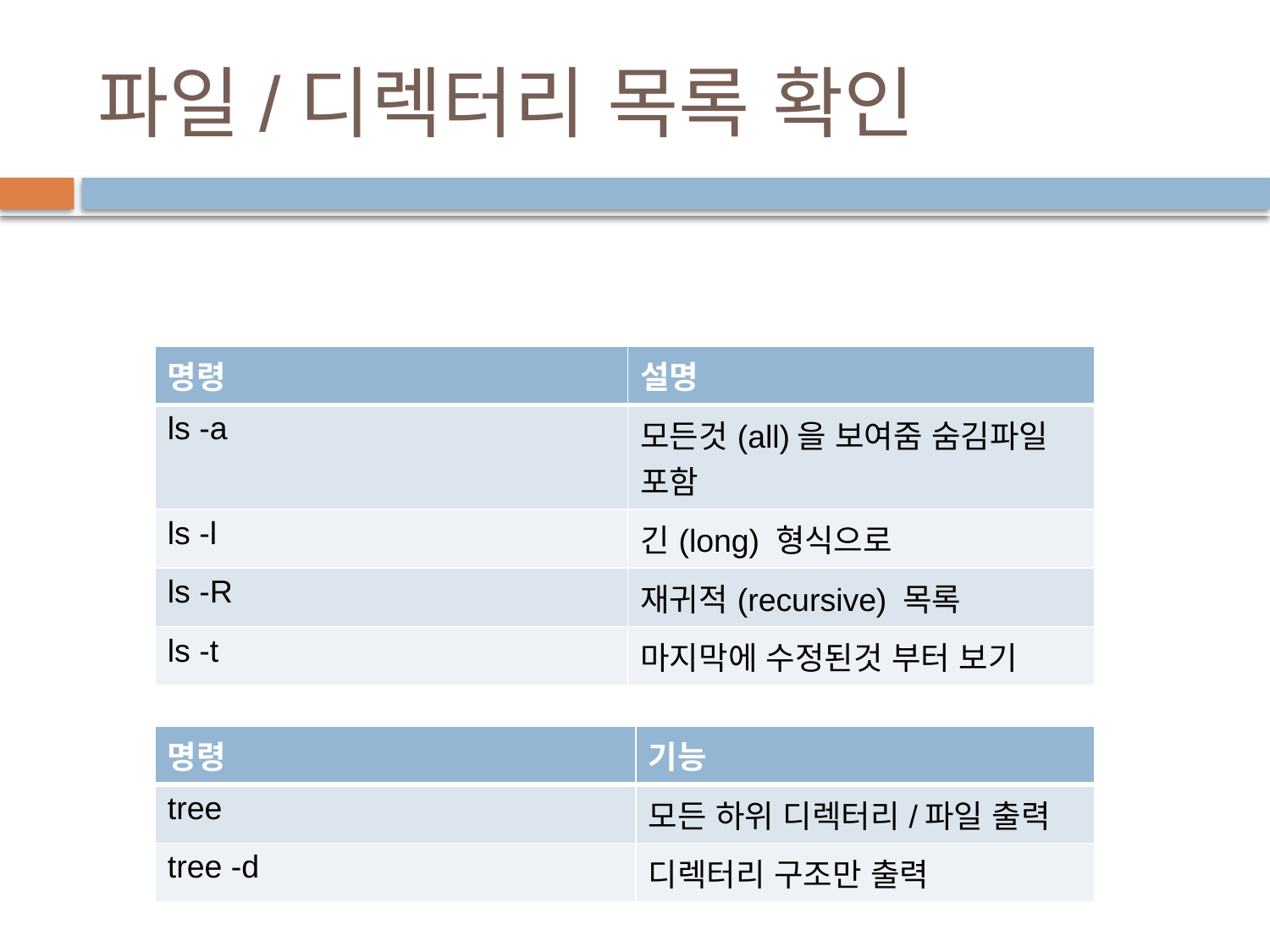

# 파일/디렉터리 목록 확인
| 명령 | 설명 |
| --- | --- |
| ls -a | 모든것(all)을 보여줌 숨김파일 포함 |
| ls -l | 긴(long) 형식으로 |
| ls -R | 재귀적(recursive) 목록 |
| ls -t | 마지막에 수정된것 부터 보기 |
| 명령 | 기능 |
| --- | --- |
| tree | 모든 하위 디렉터리/파일 출력 |
| tree -d | 디렉터리 구조만 출력 |